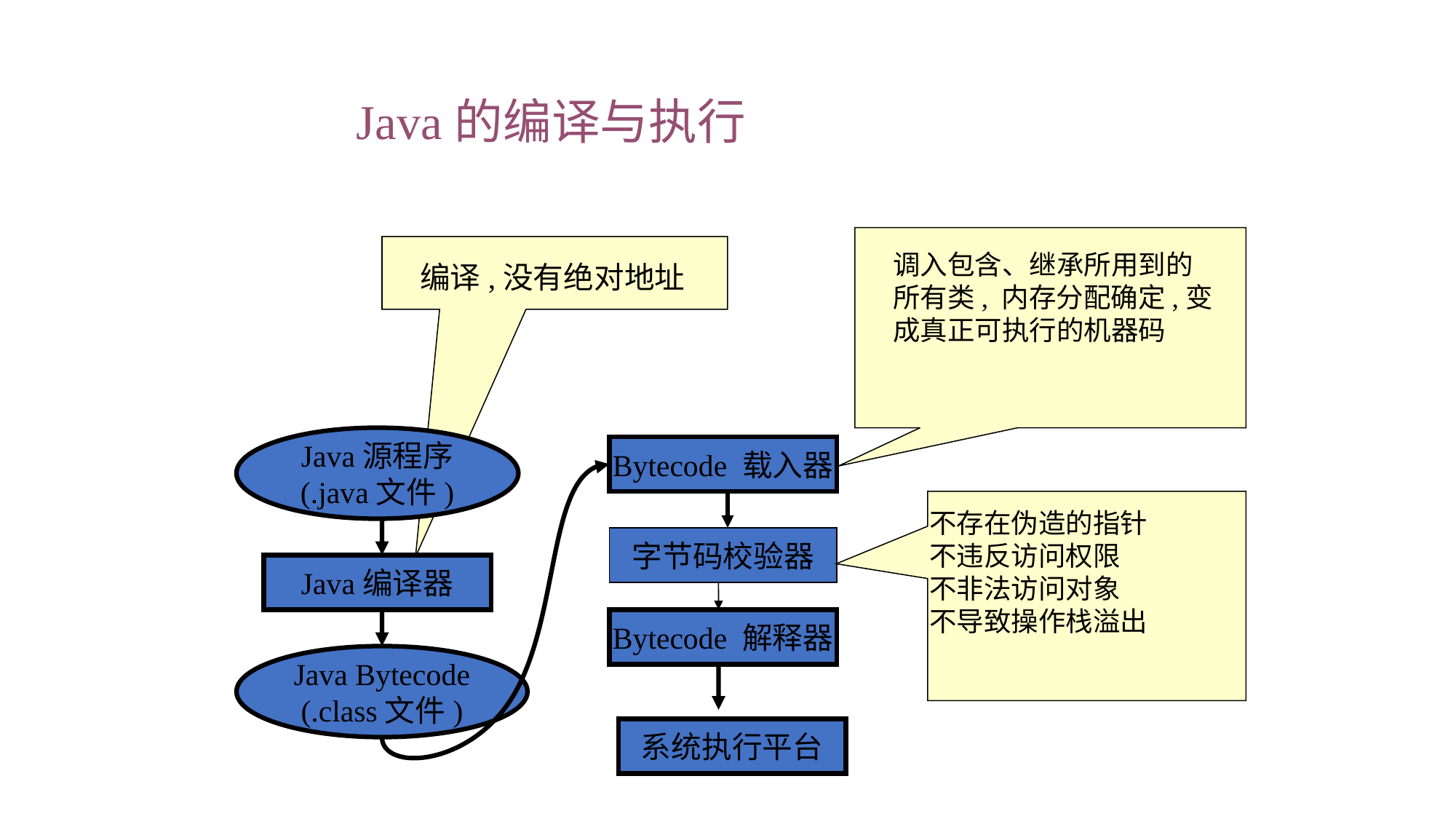

Java的编译与执行

调入包含、继承所用到的所有类, 内存分配确定,变成真正可执行的机器码
编译,没有绝对地址
Java源程序
(.java文件)
Bytecode 载入器

字节码校验器
Java编译器

Bytecode 解释器
Java Bytecode
(.class文件)

系统执行平台

不存在伪造的指针
不违反访问权限
不非法访问对象
不导致操作栈溢出